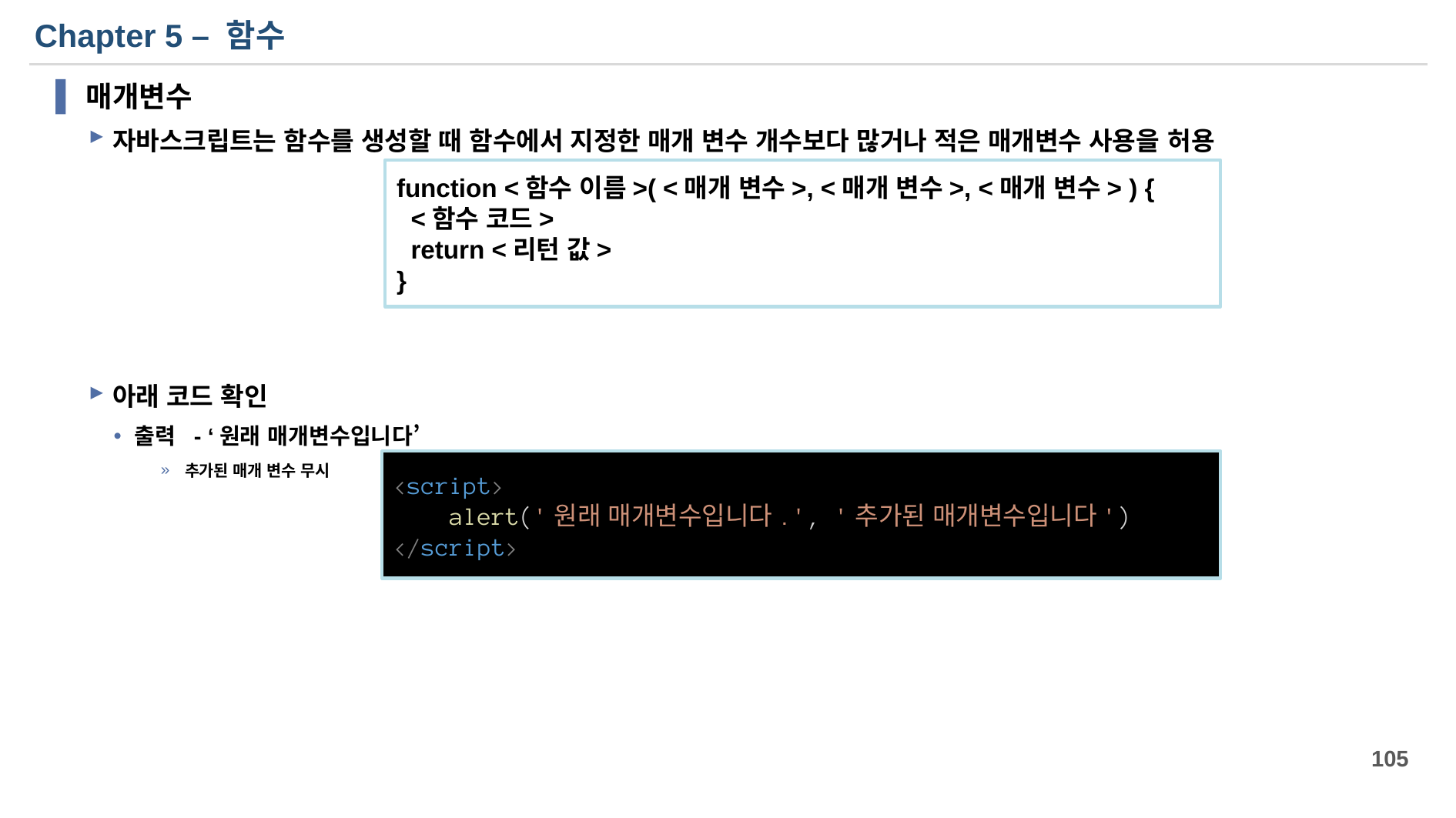

# Chapter 5 – 함수
매개변수
자바스크립트는 함수를 생성할 때 함수에서 지정한 매개 변수 개수보다 많거나 적은 매개변수 사용을 허용

아래 코드 확인
출력  - ‘원래 매개변수입니다’
추가된 매개 변수 무시

function <함수 이름>( <매개 변수>, <매개 변수>, <매개 변수> ) {
  <함수 코드>
  return <리턴 값>
}
<script>
    alert('원래 매개변수입니다.', '추가된 매개변수입니다')
</script>
105